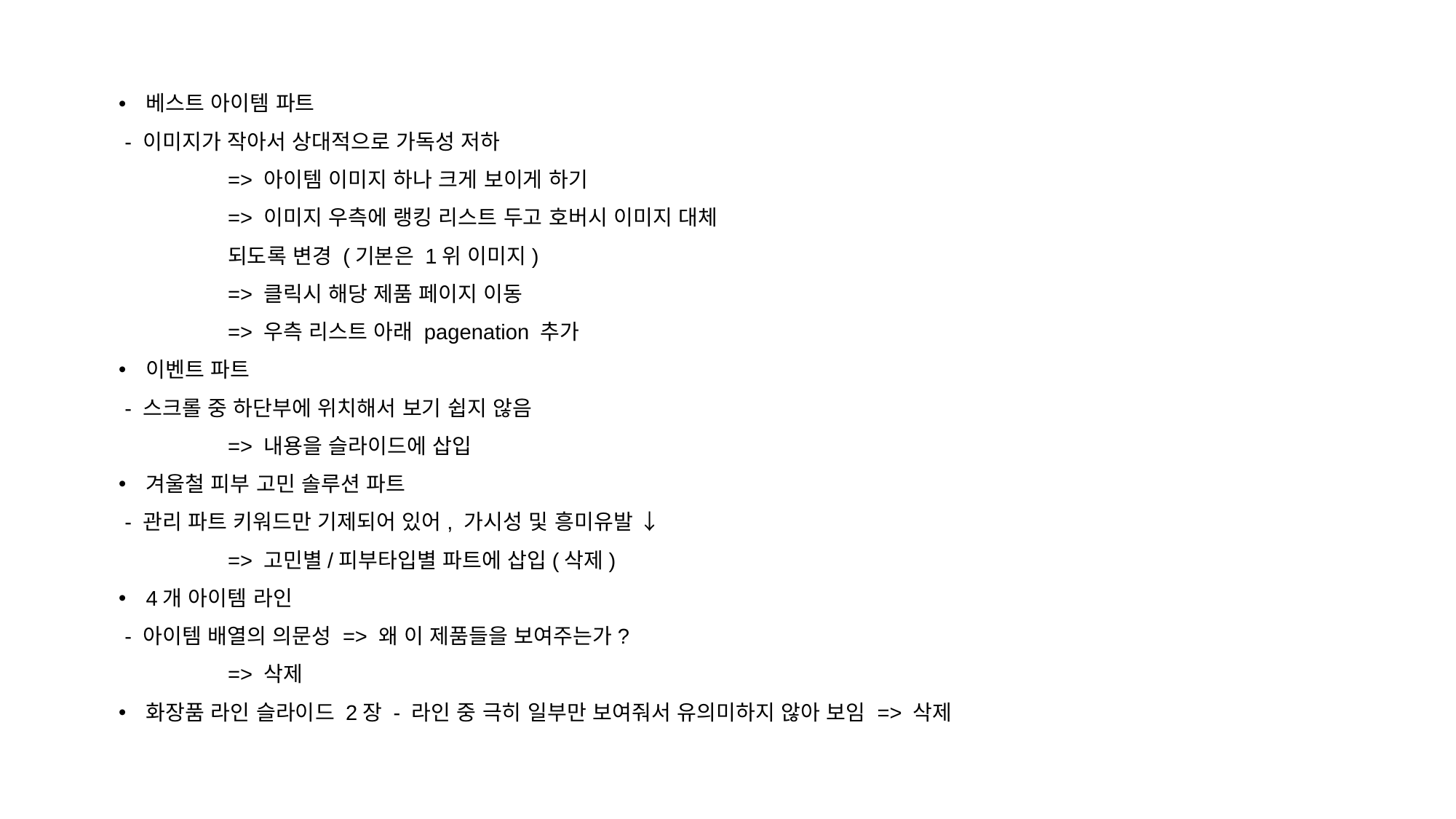

베스트 아이템 파트
 - 이미지가 작아서 상대적으로 가독성 저하
	=> 아이템 이미지 하나 크게 보이게 하기
	=> 이미지 우측에 랭킹 리스트 두고 호버시 이미지 대체
	되도록 변경 (기본은 1위 이미지)
	=> 클릭시 해당 제품 페이지 이동
	=> 우측 리스트 아래 pagenation 추가
이벤트 파트
 - 스크롤 중 하단부에 위치해서 보기 쉽지 않음
	=> 내용을 슬라이드에 삽입
겨울철 피부 고민 솔루션 파트
 - 관리 파트 키워드만 기제되어 있어, 가시성 및 흥미유발 ↓
	=> 고민별/피부타입별 파트에 삽입(삭제)
4개 아이템 라인
 - 아이템 배열의 의문성 => 왜 이 제품들을 보여주는가?
	=> 삭제
화장품 라인 슬라이드 2장 - 라인 중 극히 일부만 보여줘서 유의미하지 않아 보임 => 삭제